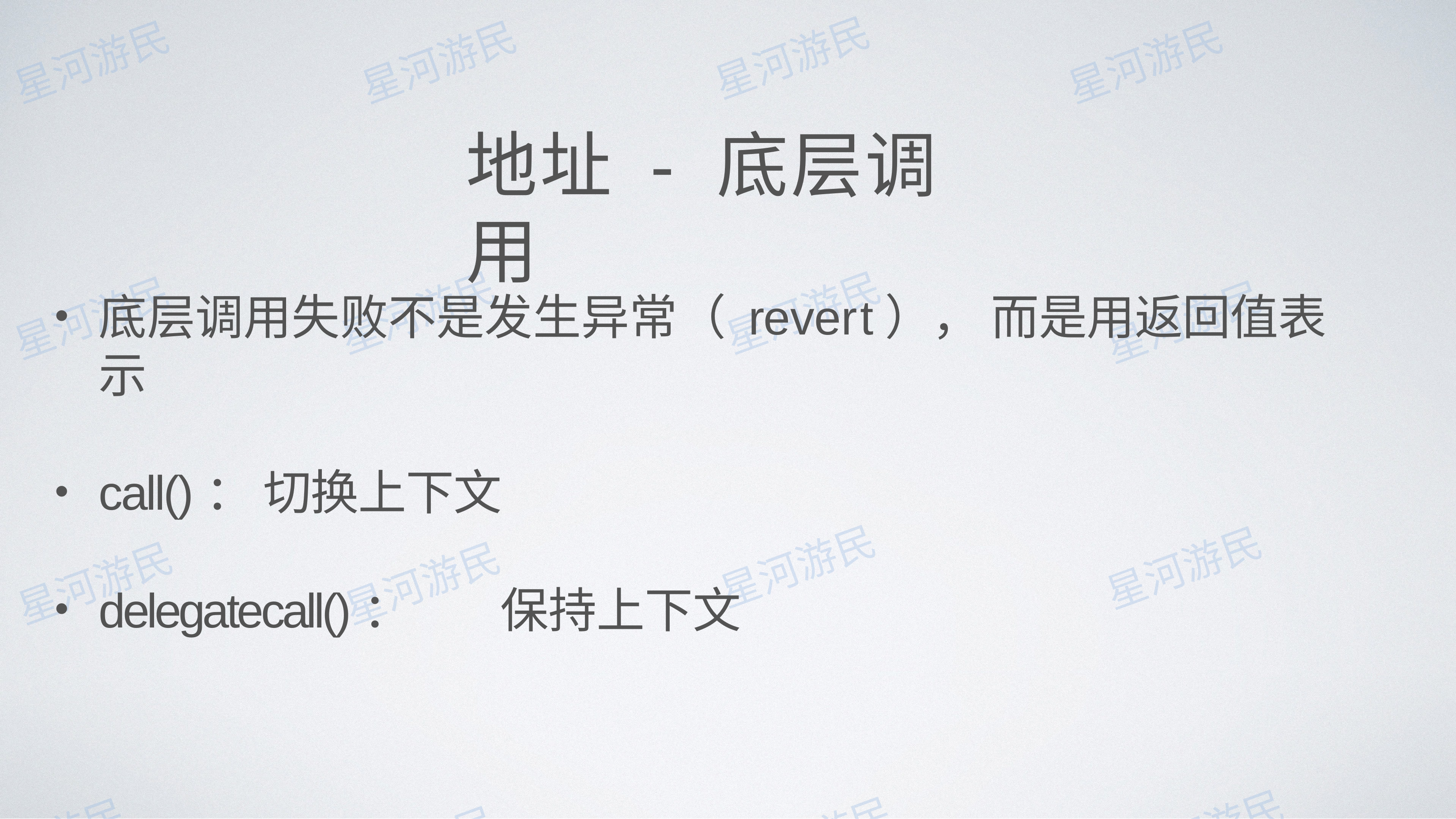

# 地址 - 底层调⽤
底层调⽤失败不是发⽣异常（ revert）， ⽽是⽤返回值表示
call()： 切换上下⽂
delegatecall()：	保持上下⽂